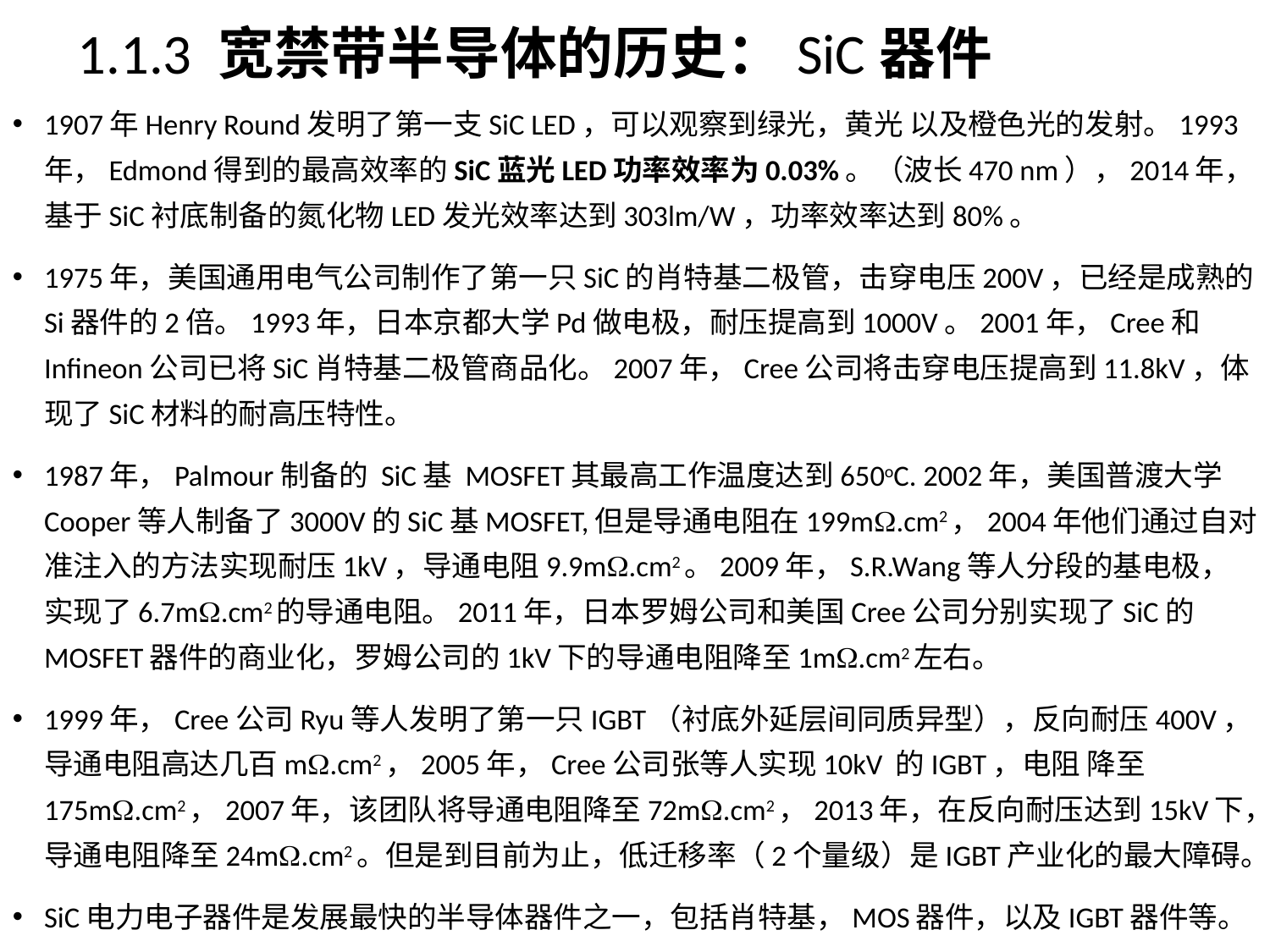

1.1.3 宽禁带半导体的历史：SiC器件
1907年Henry Round发明了第一支SiC LED，可以观察到绿光，黄光 以及橙色光的发射。1993年，Edmond得到的最高效率的SiC蓝光LED功率效率为0.03%。（波长470 nm），2014年，基于SiC衬底制备的氮化物LED发光效率达到303lm/W，功率效率达到80%。
1975年，美国通用电气公司制作了第一只SiC的肖特基二极管，击穿电压200V，已经是成熟的Si器件的2倍。1993年，日本京都大学Pd做电极，耐压提高到1000V。2001年，Cree和Infineon公司已将SiC肖特基二极管商品化。2007年，Cree公司将击穿电压提高到11.8kV，体现了SiC材料的耐高压特性。
1987年，Palmour制备的 SiC基 MOSFET其最高工作温度达到650oC. 2002年，美国普渡大学Cooper等人制备了3000V的SiC基MOSFET,但是导通电阻在199mΩ.cm2，2004年他们通过自对准注入的方法实现耐压1kV，导通电阻9.9mΩ.cm2。2009年，S.R.Wang等人分段的基电极，实现了6.7mΩ.cm2的导通电阻。2011年，日本罗姆公司和美国Cree公司分别实现了SiC的MOSFET器件的商业化，罗姆公司的1kV下的导通电阻降至1mΩ.cm2左右。
1999年，Cree公司Ryu等人发明了第一只IGBT（衬底外延层间同质异型），反向耐压400V，导通电阻高达几百mΩ.cm2，2005年，Cree公司张等人实现10kV 的IGBT，电阻 降至175mΩ.cm2，2007年，该团队将导通电阻降至72mΩ.cm2，2013年，在反向耐压达到15kV下，导通电阻降至24mΩ.cm2。但是到目前为止，低迁移率（2个量级）是IGBT产业化的最大障碍。
SiC电力电子器件是发展最快的半导体器件之一，包括肖特基，MOS器件，以及IGBT器件等。
23